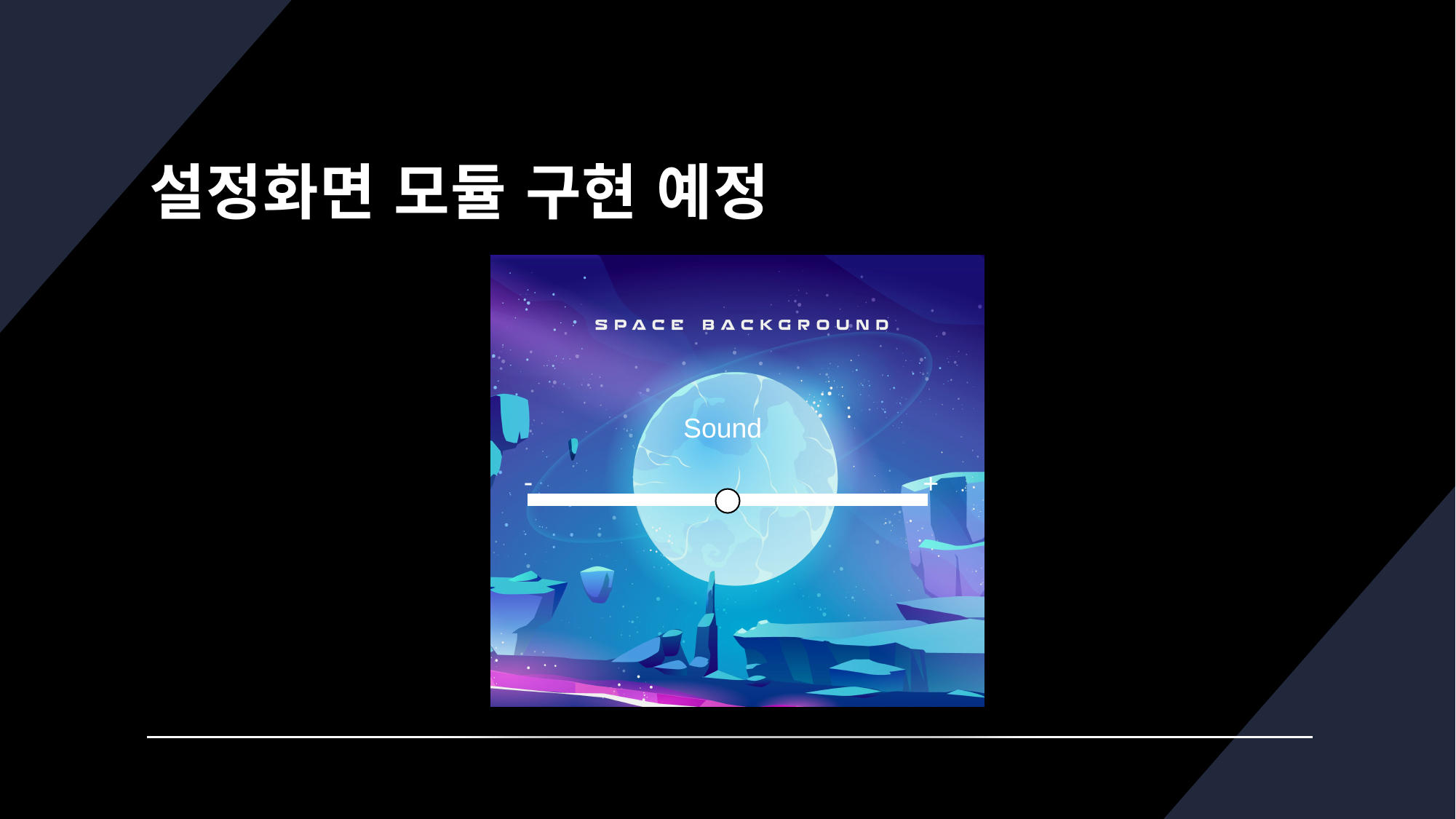

# 설정화면 모듈 구현 예정

Sound
-
+